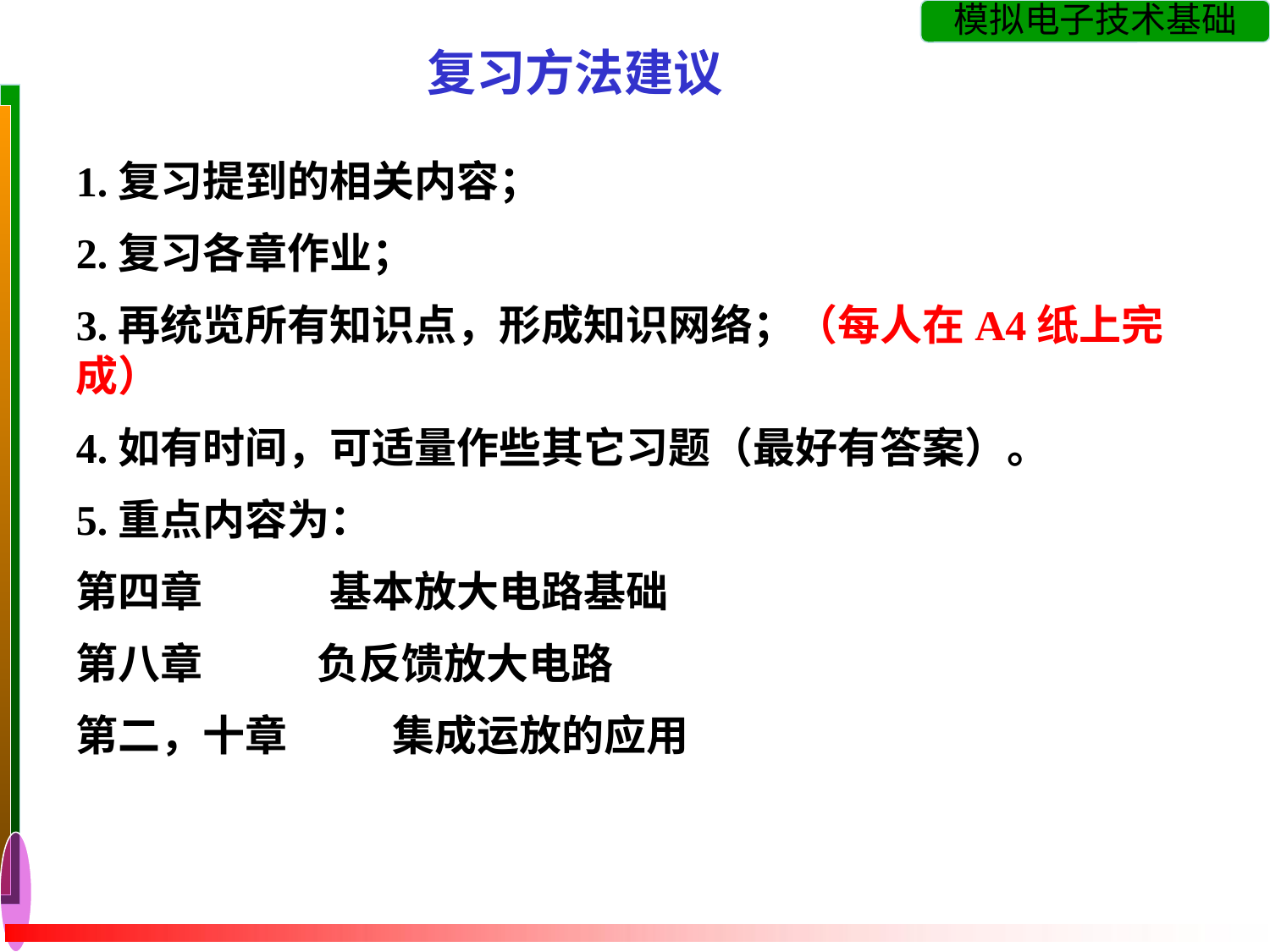

复习方法建议
1.复习提到的相关内容；
2.复习各章作业；
3.再统览所有知识点，形成知识网络；（每人在A4纸上完成）
4.如有时间，可适量作些其它习题（最好有答案）。
5.重点内容为：
第四章	基本放大电路基础
第八章            负反馈放大电路
第二，十章           集成运放的应用